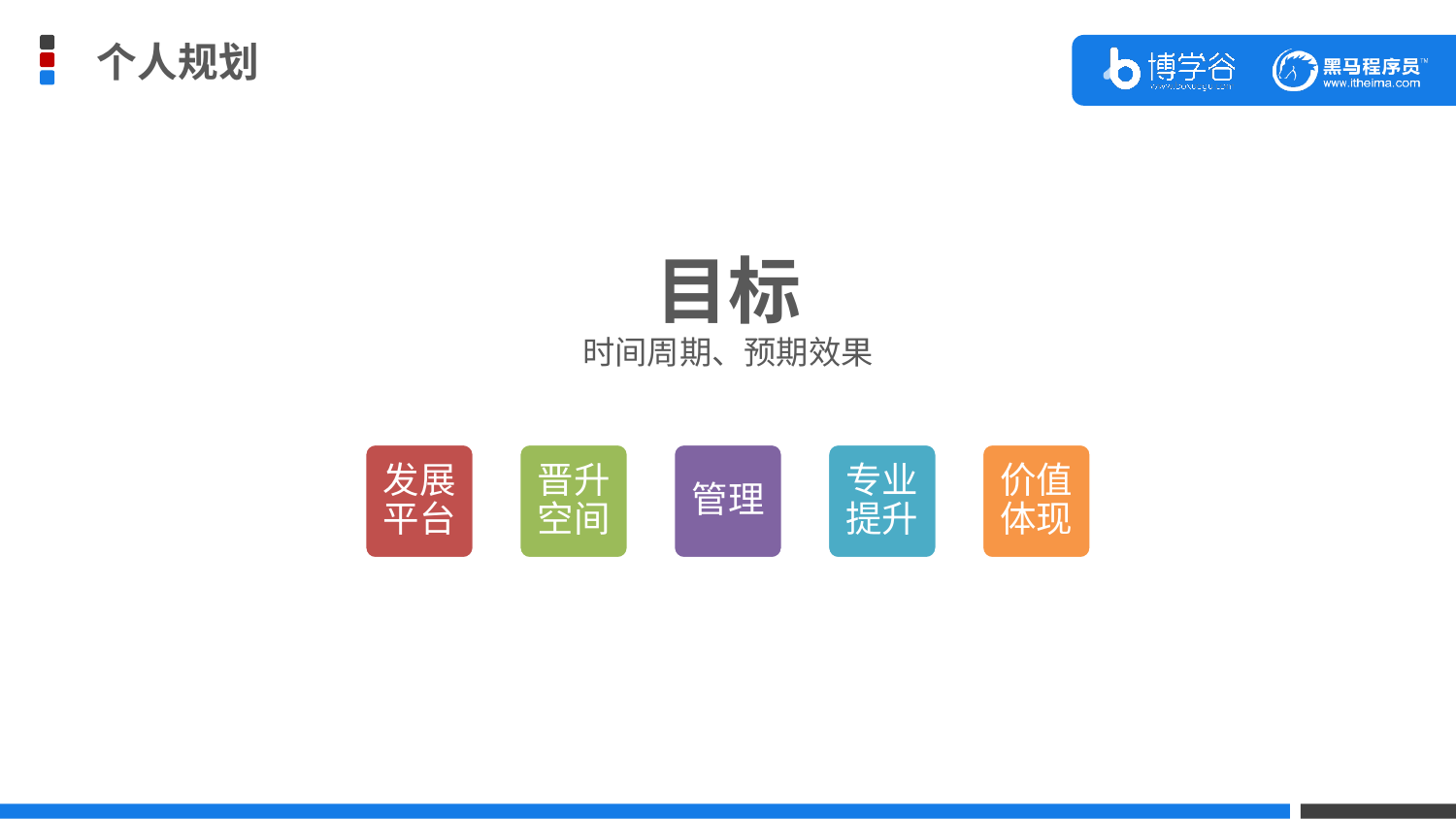

个人规划
目标
时间周期、预期效果
发展平台
晋升空间
管理
专业提升
价值体现